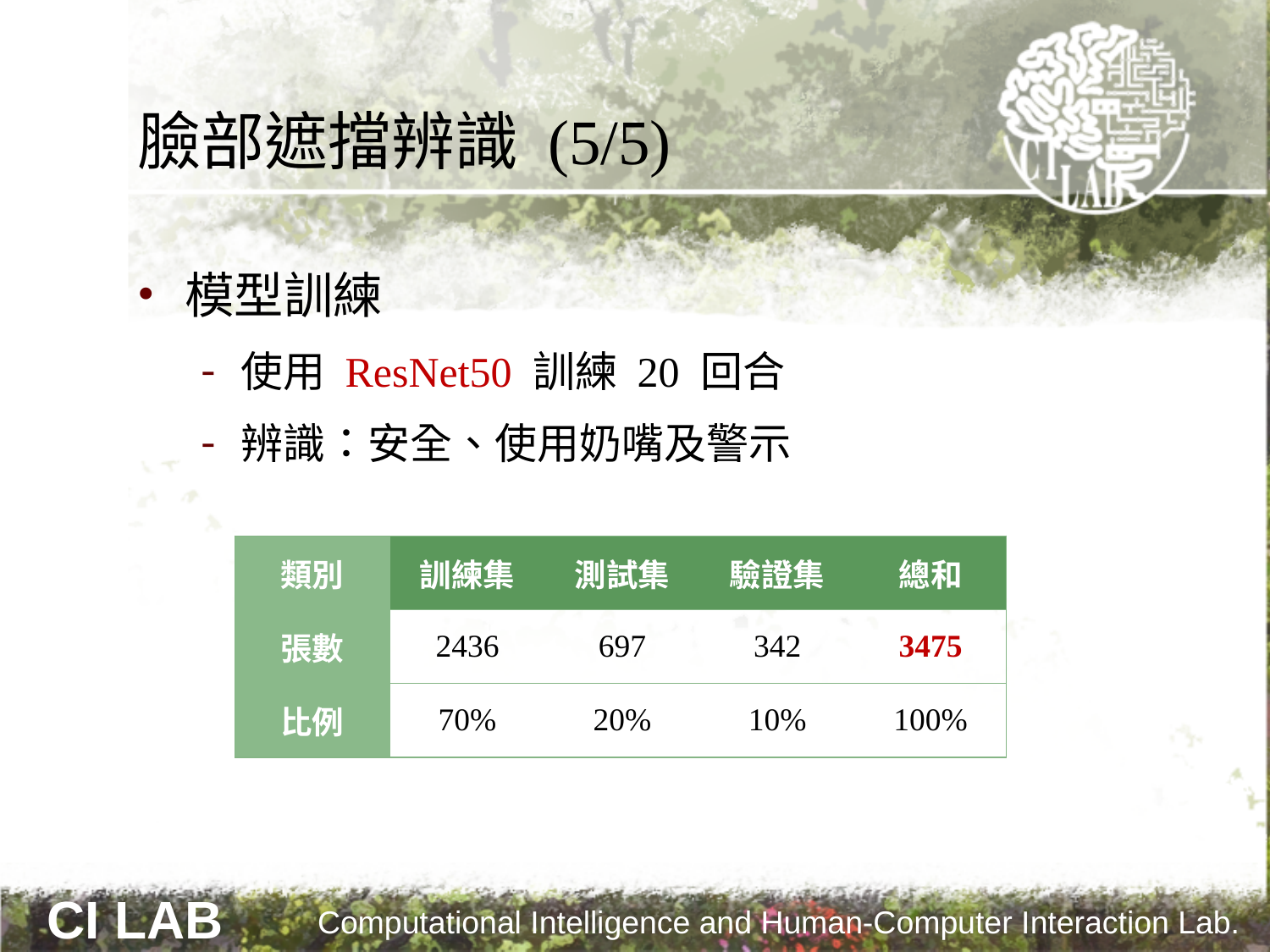

# 臉部遮擋辨識 (5/5)
模型訓練
使用 ResNet50 訓練 20 回合
辨識：安全、使用奶嘴及警示
| 類別 | 訓練集 | 測試集 | 驗證集 | 總和 |
| --- | --- | --- | --- | --- |
| 張數 | 2436 | 697 | 342 | 3475 |
| 比例 | 70% | 20% | 10% | 100% |